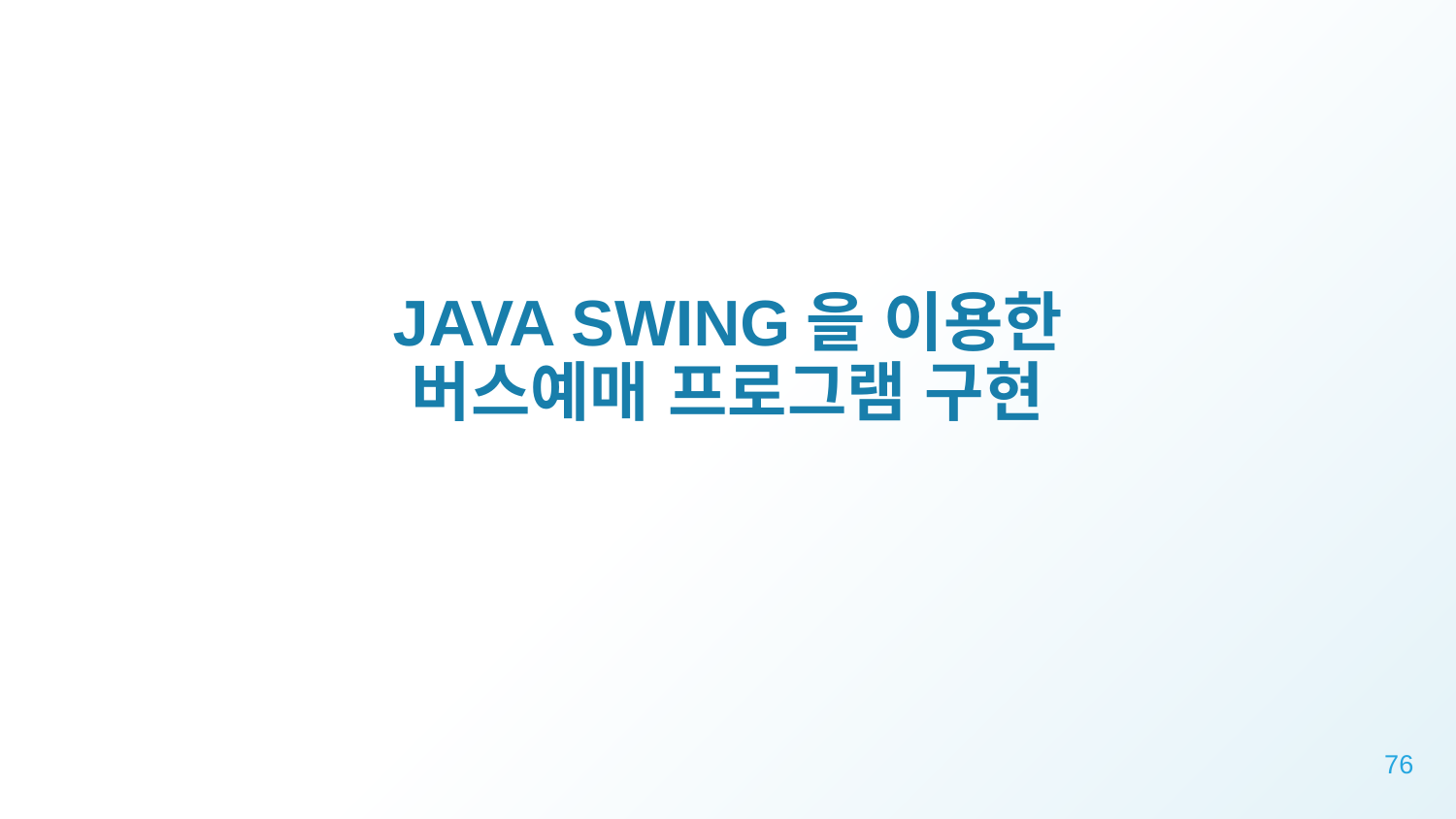

# JAVA SWING을 이용한 버스예매 프로그램 구현
76